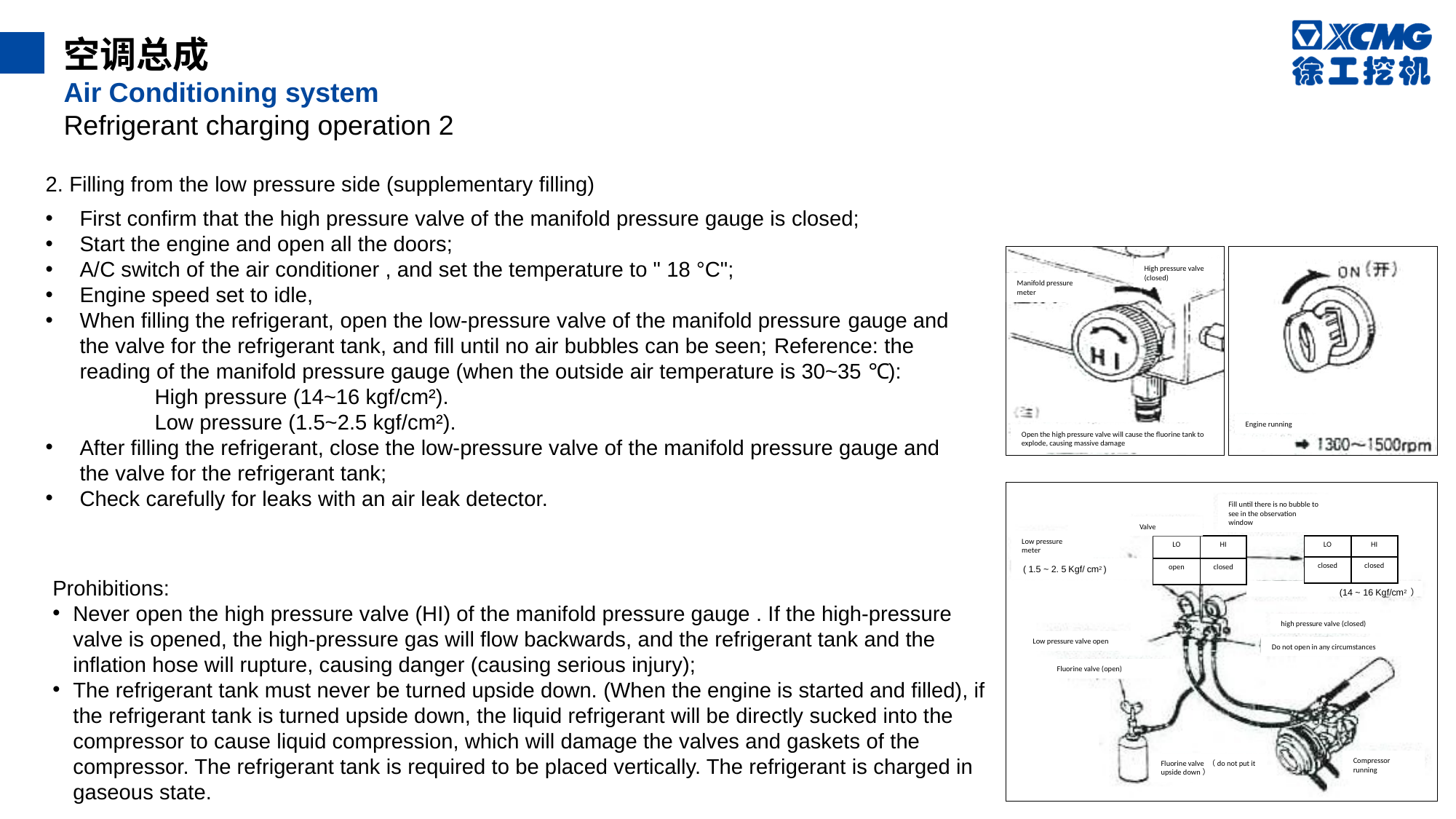

空调总成
Air Conditioning system
Refrigerant charging operation 2

2. Filling from the low pressure side (supplementary filling)
First confirm that the high pressure valve of the manifold pressure gauge is closed;
Start the engine and open all the doors;
A/C switch of the air conditioner , and set the temperature to " 18 °C";
Engine speed set to idle,
When filling the refrigerant, open the low-pressure valve of the manifold pressure gauge and the valve for the refrigerant tank, and fill until no air bubbles can be seen; Reference: the reading of the manifold pressure gauge (when the outside air temperature is 30~35 ℃):
	High pressure (14~16 kgf/cm²).
	Low pressure (1.5~2.5 kgf/cm²).
After filling the refrigerant, close the low-pressure valve of the manifold pressure gauge and the valve for the refrigerant tank;
Check carefully for leaks with an air leak detector.

High pressure valve (closed)
Manifold pressure meter
Engine running
Open the high pressure valve will cause the fluorine tank to explode, causing massive damage

( 1.5 ~ 2. 5 Kgf/ cm2 )
(14 ~ 16 Kgf/cm2 ）
Fill until there is no bubble to see in the observation window
Valve
Low pressure meter
| LO | HI |
| --- | --- |
| open | closed |
| LO | HI |
| --- | --- |
| closed | closed |
Prohibitions:
Never open the high pressure valve (HI) of the manifold pressure gauge . If the high-pressure valve is opened, the high-pressure gas will flow backwards, and the refrigerant tank and the inflation hose will rupture, causing danger (causing serious injury);
The refrigerant tank must never be turned upside down. (When the engine is started and filled), if the refrigerant tank is turned upside down, the liquid refrigerant will be directly sucked into the compressor to cause liquid compression, which will damage the valves and gaskets of the compressor. The refrigerant tank is required to be placed vertically. The refrigerant is charged in gaseous state.
high pressure valve (closed)
Low pressure valve open
Do not open in any circumstances
Fluorine valve (open)
Compressor running
Fluorine valve （do not put it upside down）